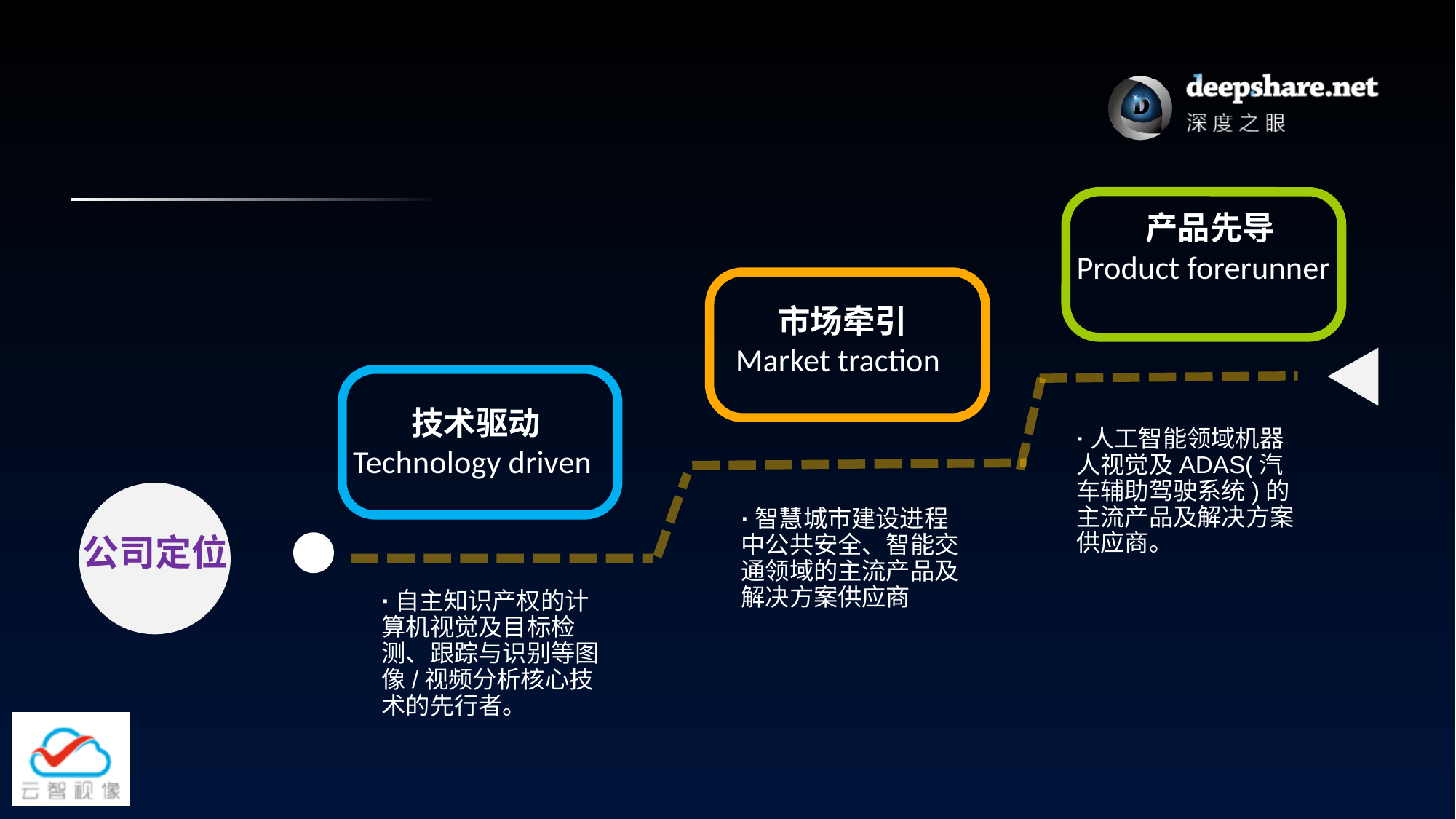

#

产品先导
Product forerunner

市场牵引
Market traction

技术驱动
Technology driven
·人工智能领域机器人视觉及ADAS(汽车辅助驾驶系统)的主流产品及解决方案供应商。

·智慧城市建设进程中公共安全、智能交通领域的主流产品及解决方案供应商
公司定位

·自主知识产权的计算机视觉及目标检测、跟踪与识别等图像/视频分析核心技术的先行者。